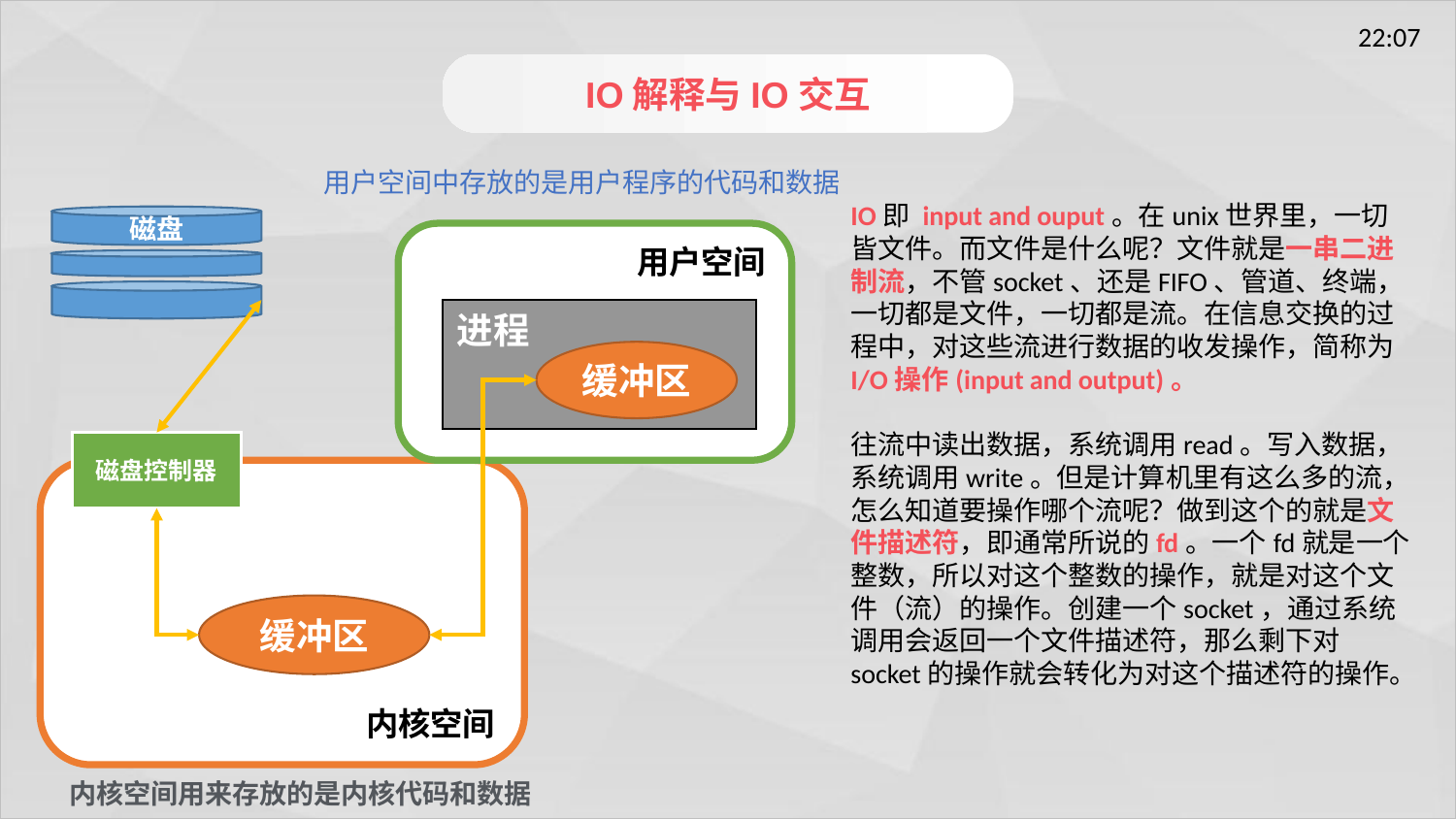

IO解释与IO交互
用户空间中存放的是用户程序的代码和数据
IO即 input and ouput。在unix世界里，一切皆文件。而文件是什么呢？文件就是一串二进制流，不管socket、还是FIFO、管道、终端，一切都是文件，一切都是流。在信息交换的过程中，对这些流进行数据的收发操作，简称为I/O操作(input and output)。

往流中读出数据，系统调用read。写入数据，系统调用write。但是计算机里有这么多的流，怎么知道要操作哪个流呢？做到这个的就是文件描述符，即通常所说的fd。一个fd就是一个整数，所以对这个整数的操作，就是对这个文件（流）的操作。创建一个socket，通过系统调用会返回一个文件描述符，那么剩下对socket的操作就会转化为对这个描述符的操作。
磁盘

用户空间
进程
缓冲区
磁盘控制器
内核空间
缓冲区
内核空间用来存放的是内核代码和数据